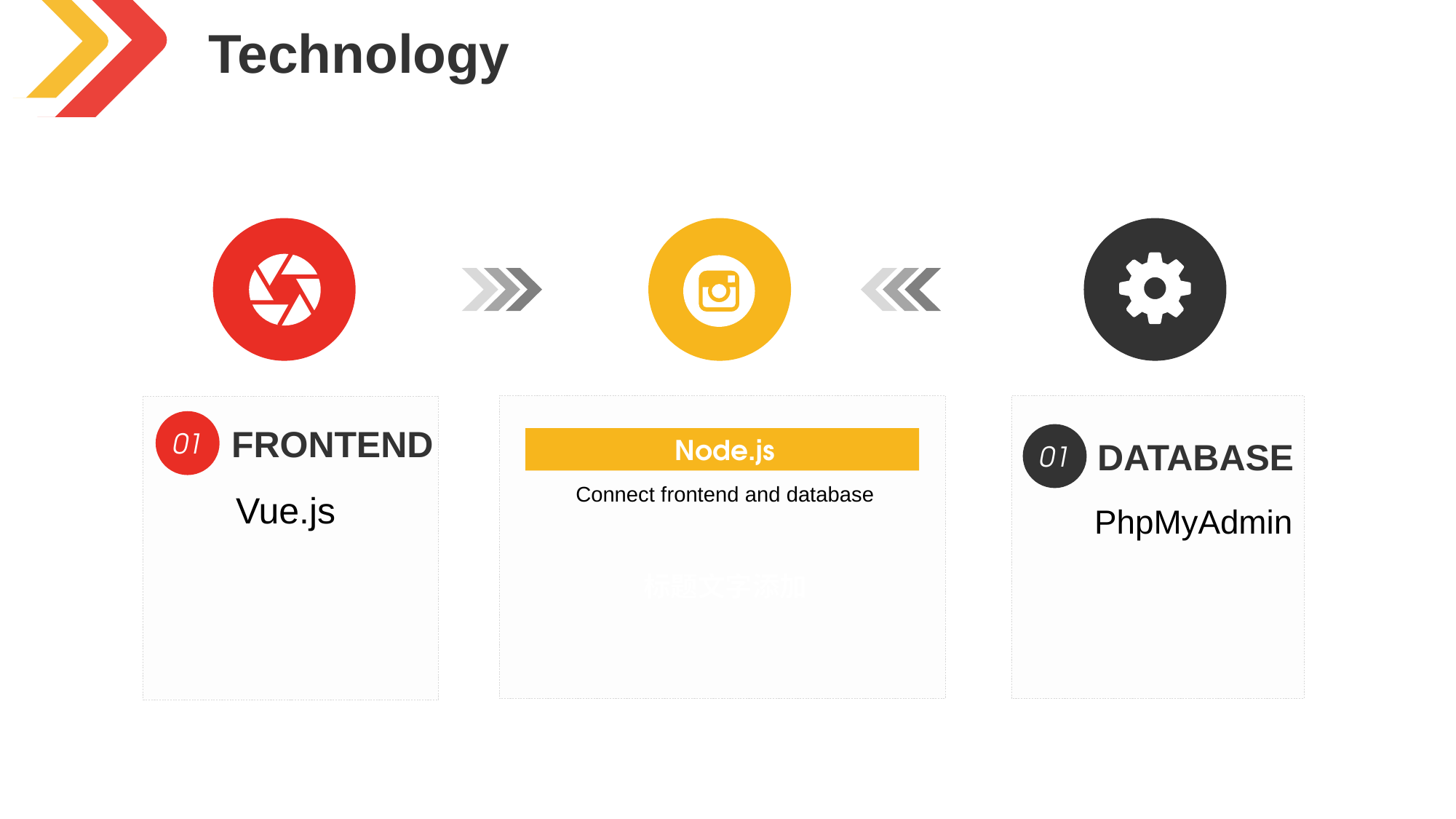

Technology

Node.js
Connect frontend and database
标题文字添加

01
DATABASE
PhpMyAdmin

01
FRONTEND
Vue.js